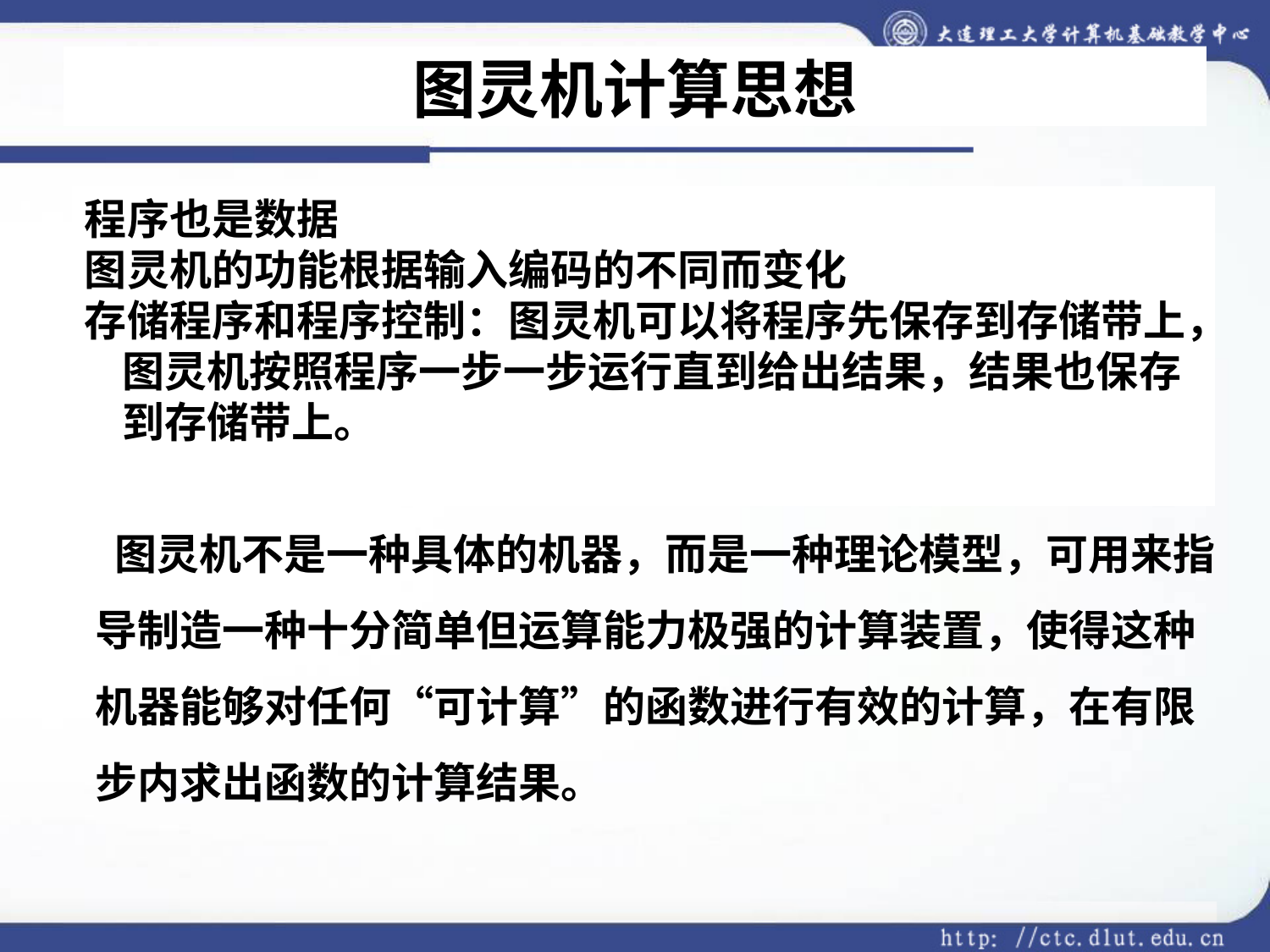

图灵机计算思想
程序也是数据
图灵机的功能根据输入编码的不同而变化
存储程序和程序控制：图灵机可以将程序先保存到存储带上，图灵机按照程序一步一步运行直到给出结果，结果也保存到存储带上。
      图灵机不是一种具体的机器，而是一种理论模型，可用来指导制造一种十分简单但运算能力极强的计算装置，使得这种机器能够对任何“可计算”的函数进行有效的计算，在有限步内求出函数的计算结果。